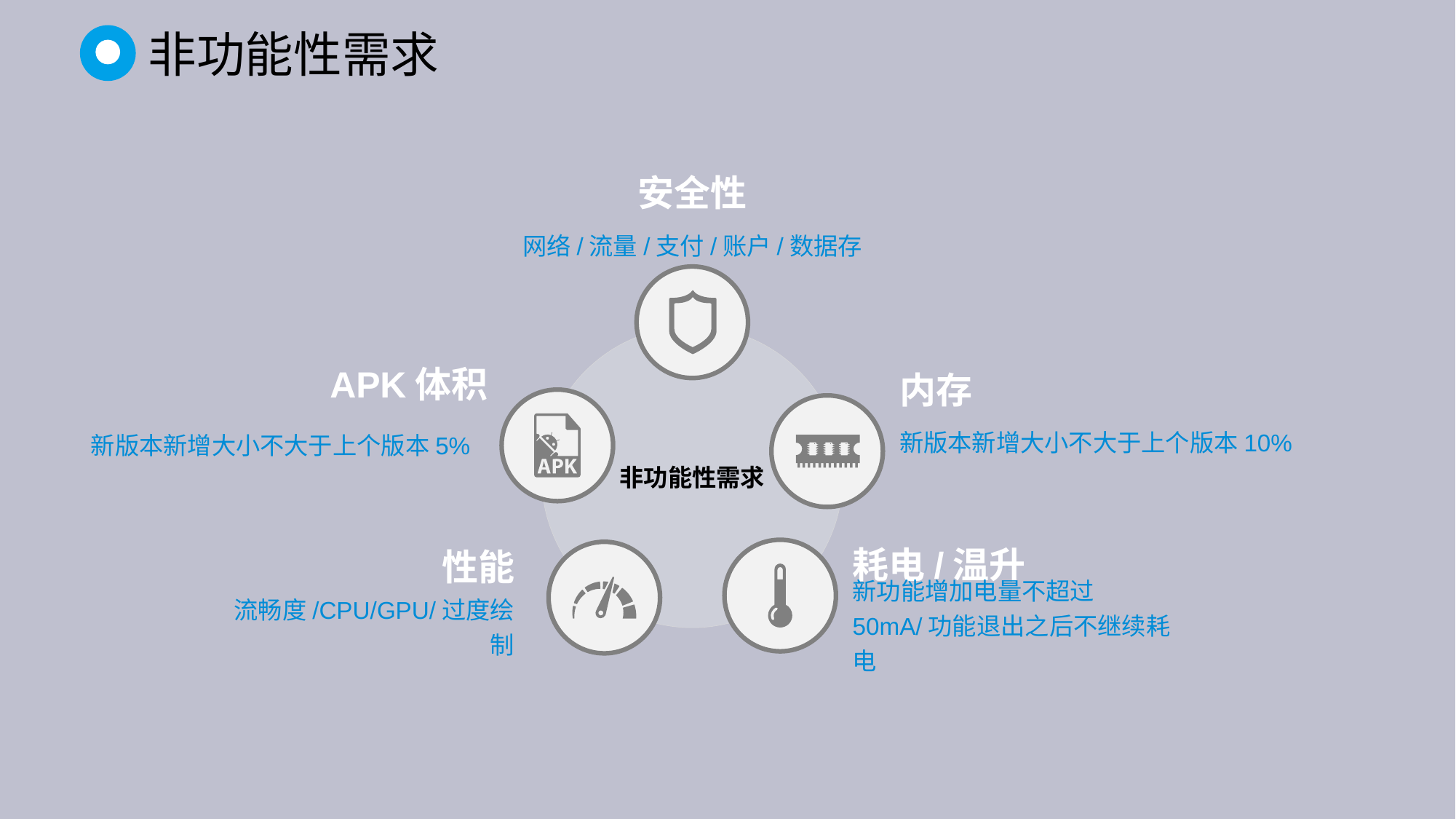

非功能性需求
安全性
网络/流量/支付/账户/数据存

非功能性需求
APK体积
新版本新增大小不大于上个版本5%
内存
新版本新增大小不大于上个版本10%

耗电/温升
新功能增加电量不超过50mA/功能退出之后不继续耗电
性能
流畅度/CPU/GPU/过度绘制